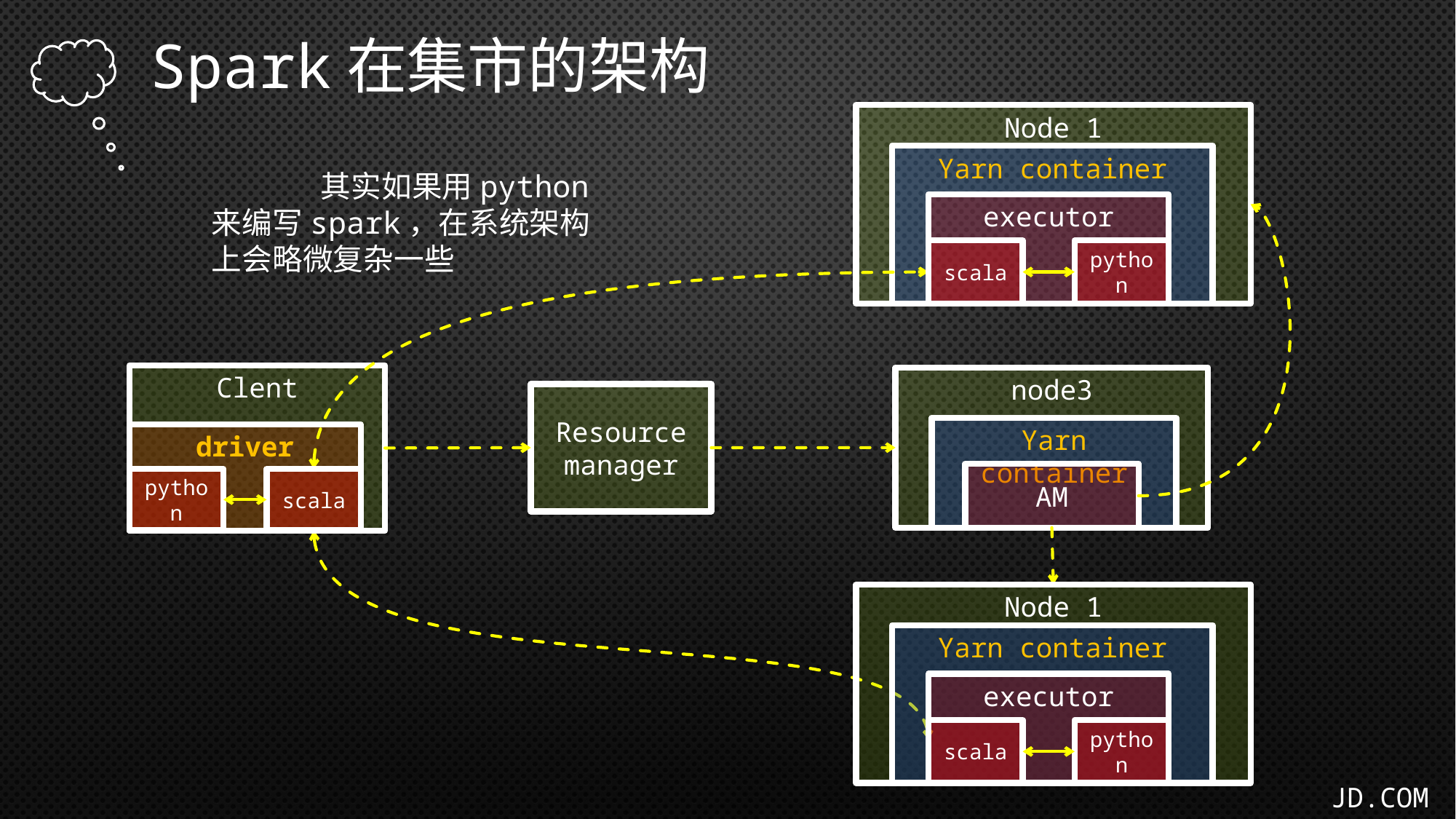

Spark在集市的架构

Node 1
Yarn container
	其实如果用python来编写spark，在系统架构上会略微复杂一些

executor
python
scala
Clent
node3
Resource
manager
Yarn container
driver
AM
python
scala
Node 1
Yarn container
executor
python
scala
JD.COM